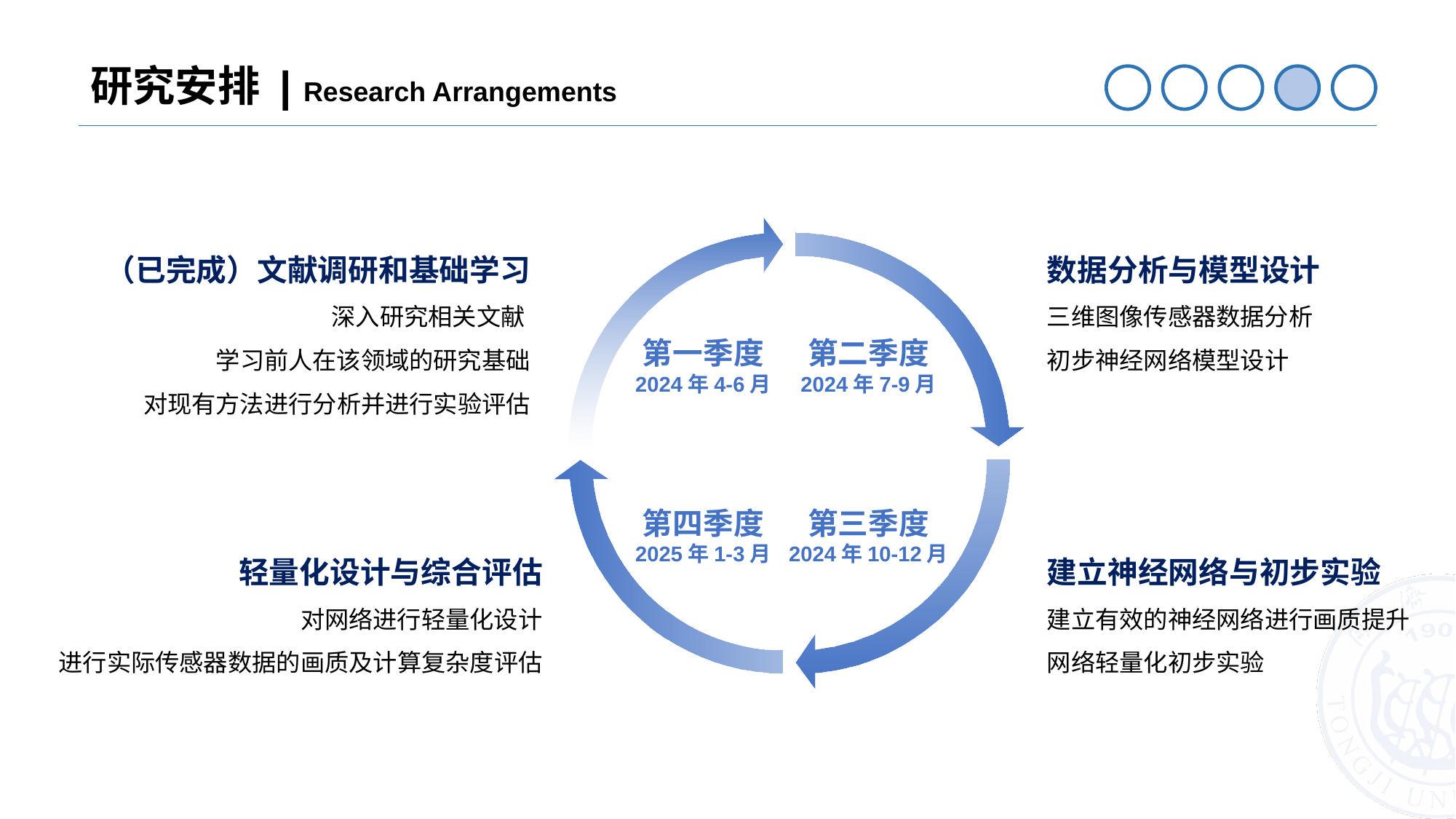

研究安排 | Research Arrangements

第一季度
2024年4-6月
第二季度
2024年7-9月
第四季度
2025年1-3月
第三季度
2024年10-12月
（已完成）文献调研和基础学习
深入研究相关文献
学习前人在该领域的研究基础
对现有方法进行分析并进行实验评估
数据分析与模型设计
三维图像传感器数据分析
初步神经网络模型设计
轻量化设计与综合评估
对网络进行轻量化设计
进行实际传感器数据的画质及计算复杂度评估
建立神经网络与初步实验
建立有效的神经网络进行画质提升
网络轻量化初步实验